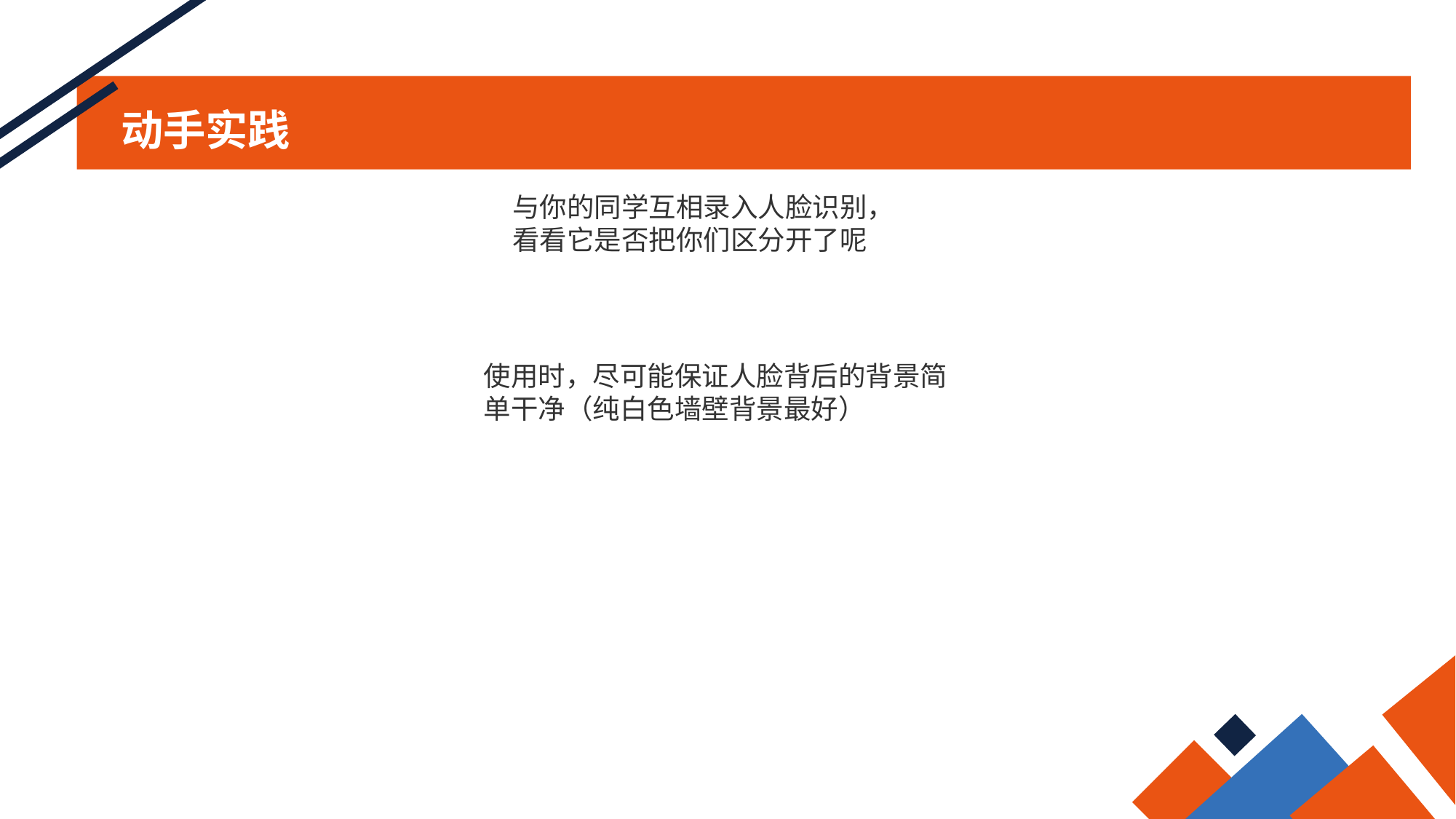

# 动手实践
与你的同学互相录入人脸识别，看看它是否把你们区分开了呢
使用时，尽可能保证人脸背后的背景简单干净（纯白色墙壁背景最好）